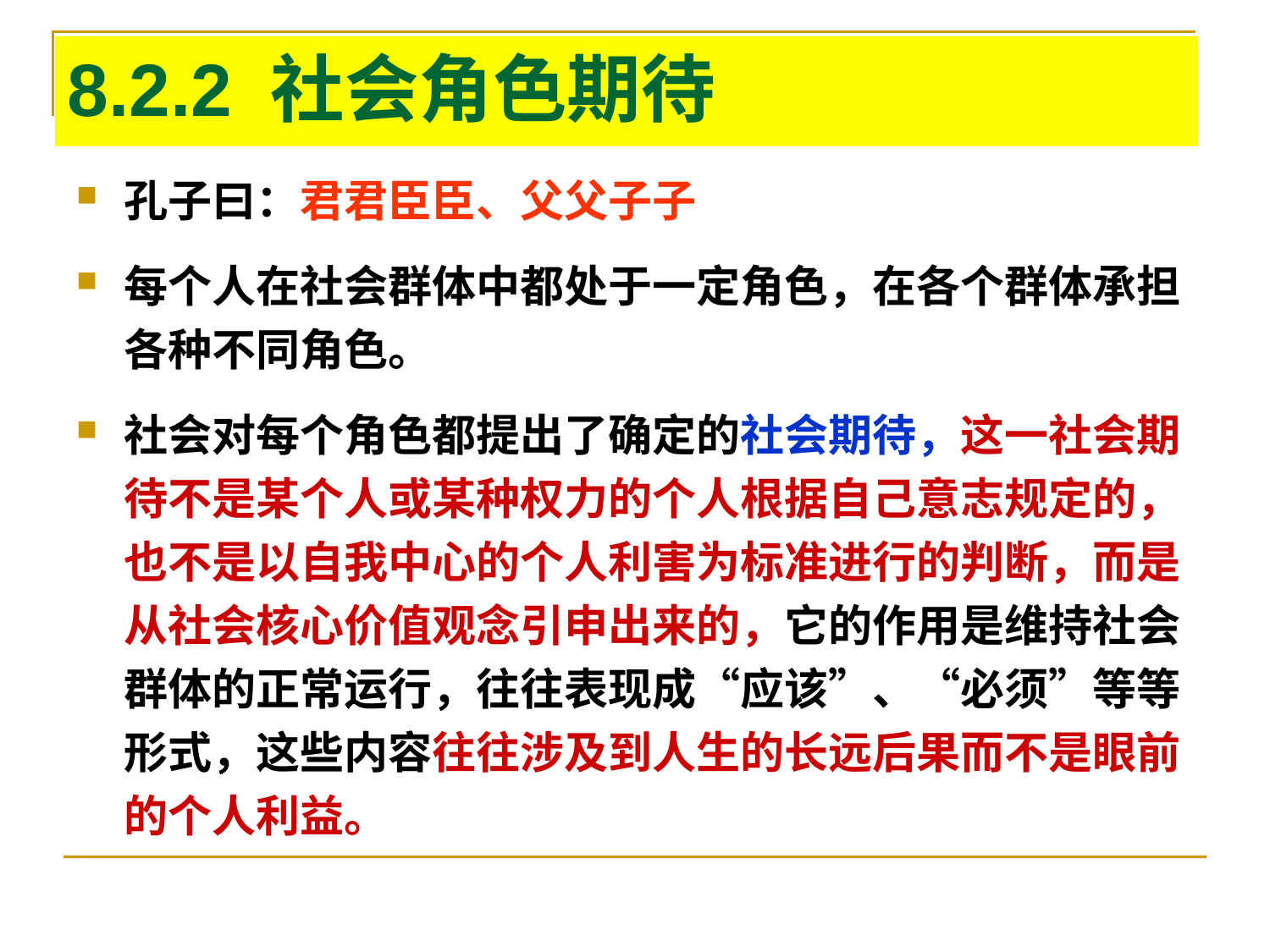

# 8.2.2 社会角色期待
孔子曰：君君臣臣、父父子子
每个人在社会群体中都处于一定角色，在各个群体承担各种不同角色。
社会对每个角色都提出了确定的社会期待，这一社会期待不是某个人或某种权力的个人根据自己意志规定的，也不是以自我中心的个人利害为标准进行的判断，而是从社会核心价值观念引申出来的，它的作用是维持社会群体的正常运行，往往表现成“应该”、“必须”等等形式，这些内容往往涉及到人生的长远后果而不是眼前的个人利益。

15